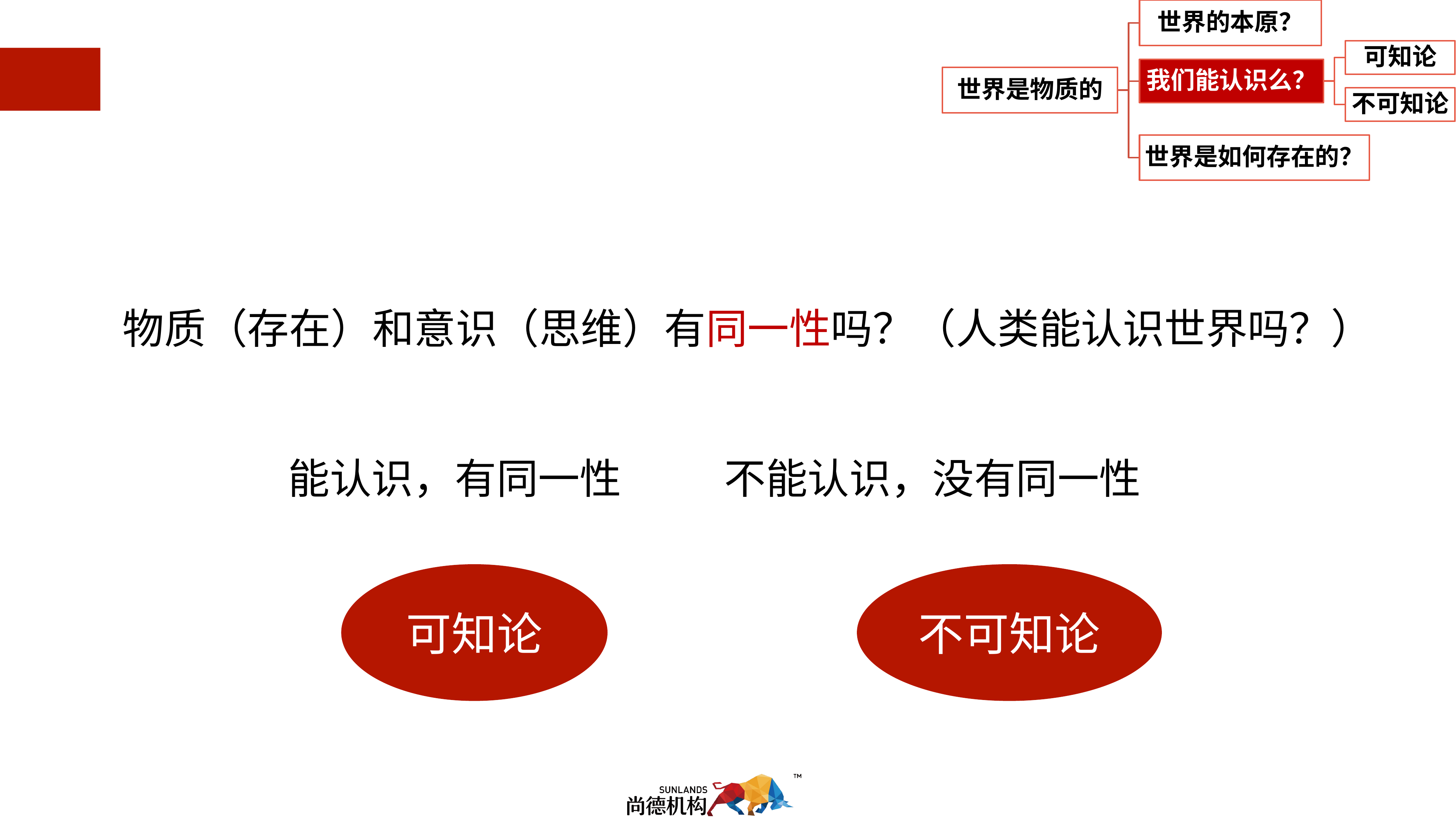

世界是物质的
世界的本原？
我们能认识么？
可知论
不可知论
世界是如何存在的？
1.1.1.2物质是不依赖于意识又能为意识所反映的客观实在
物质（存在）和意识（思维）有同一性吗？（人类能认识世界吗？）

能认识，有同一性           不能认识，没有同一性
可知论
不可知论